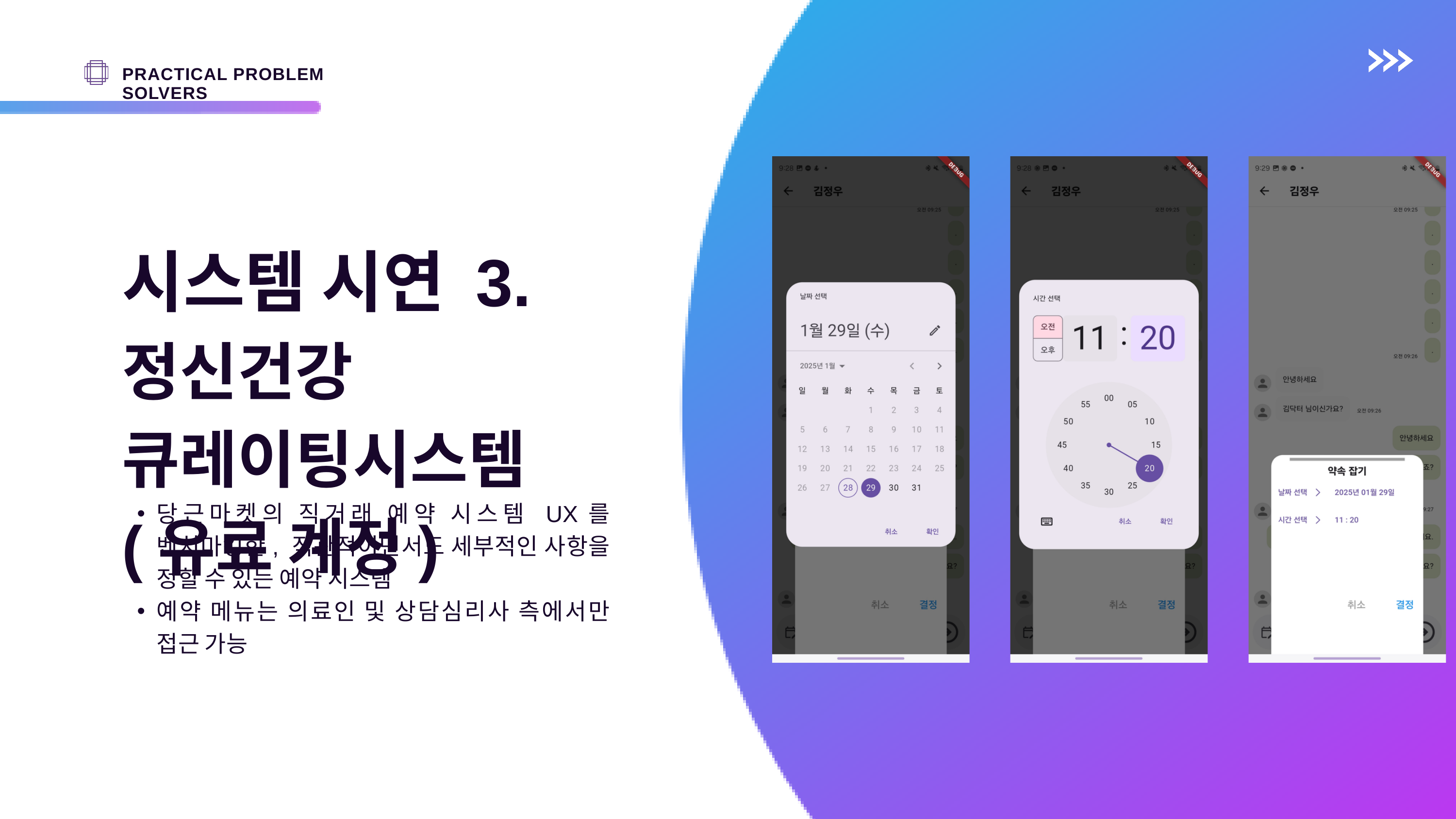

PRACTICAL PROBLEM SOLVERS

시스템 시연 3.
정신건강 큐레이팅시스템 (유료 계정)
당근마켓의 직거래 예약 시스템 UX를 벤치마킹한, 직관적이면서도 세부적인 사항을 정할 수 있는 예약 시스템
예약 메뉴는 의료인 및 상담심리사 측에서만 접근 가능